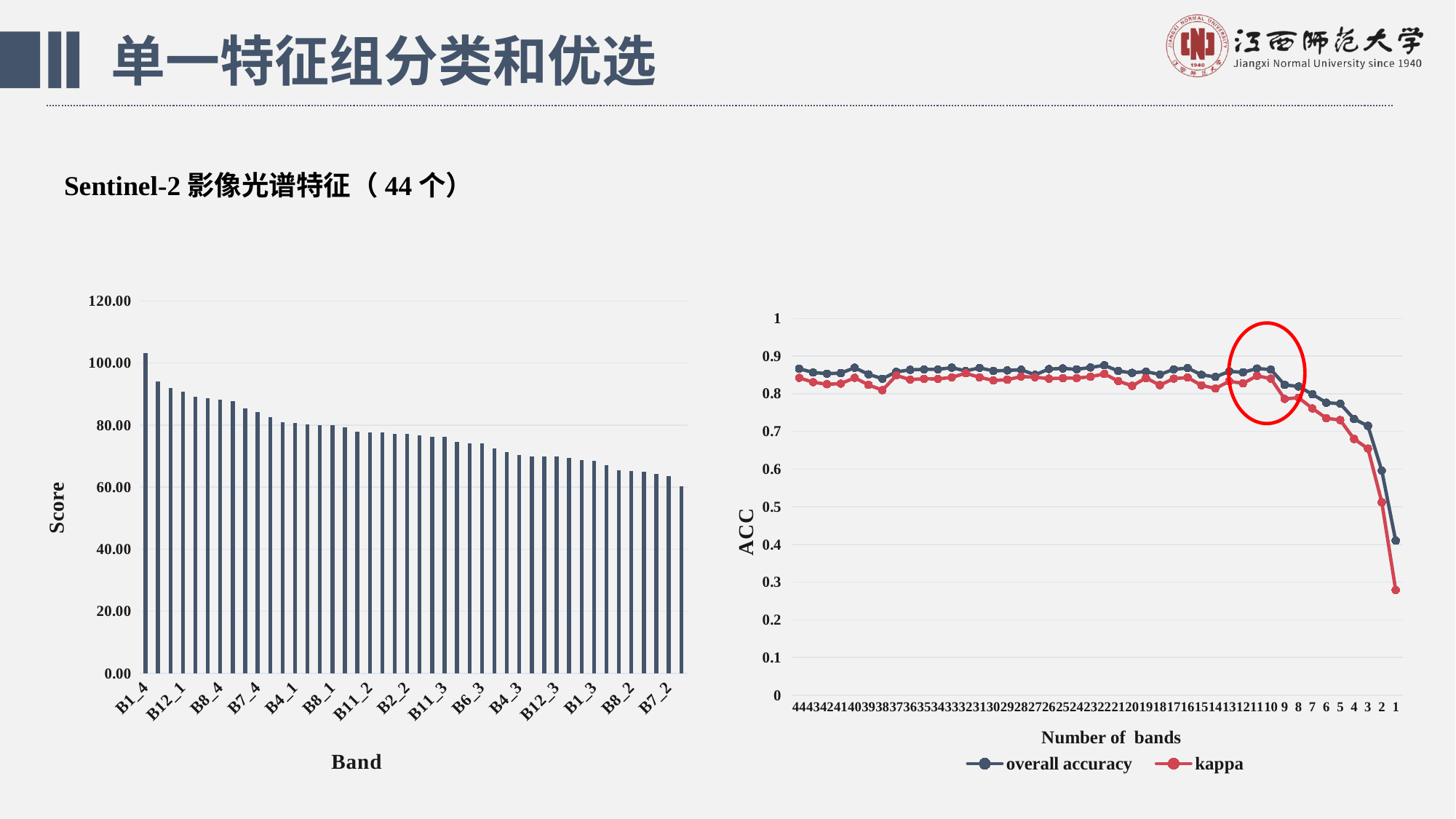

单一特征组分类和优选
Sentinel-2影像光谱特征（44个）

### Chart

| Category | Column2 |
|---|---|
| B1_4 | 103.31186707302047 |
| B12_2 | 94.11486849309324 |
| B2_4 | 91.86401646417944 |
| B12_1 | 90.87023528728598 |
| B4_4 | 89.12557335124698 |
| B11_4 | 88.58793605208896 |
| B8_4 | 88.27995115604104 |
| B12_4 | 87.71542275732857 |
| B7_1 | 85.2863607748818 |
| B7_4 | 84.13285342382787 |
| B9_1 | 82.5613881801792 |
| B1_2 | 81.02285192813457 |
| B4_1 | 80.78618431313967 |
| B2_3 | 80.209256546254 |
| B5_2 | 79.97891357708913 |
| B8_1 | 79.93080750539767 |
| B11_1 | 79.25871786966484 |
| B4_2 | 77.80072589053424 |
| B11_2 | 77.62515901259688 |
| B5_4 | 77.58840669701812 |
| B2_1 | 77.27159318387179 |
| B2_2 | 77.07233074147831 |
| B1_1 | 76.6186060009777 |
| B9_2 | 76.30921426836358 |
| B11_3 | 76.2265822458266 |
| B9_4 | 74.66344310527171 |
| B5_1 | 74.21121422354393 |
| B6_3 | 74.13084595517097 |
| B3_4 | 72.49287578492148 |
| B6_4 | 71.22329271539719 |
| B4_3 | 70.28971871777804 |
| B6_1 | 69.96689749343054 |
| B3_2 | 69.91178737164472 |
| B12_3 | 69.86454535187846 |
| B8_3 | 69.32129720761336 |
| B3_1 | 68.84450386028963 |
| B1_3 | 68.58993255498778 |
| B7_3 | 67.1490703392258 |
| B5_3 | 65.52700819394963 |
| B8_2 | 65.11896874025268 |
| B3_3 | 65.00942071046181 |
| B6_2 | 64.26259111472373 |
| B7_2 | 63.62608151532746 |
| B9_3 | 60.25268658958172 |

### Chart

| Category | overall accuracy | kappa |
|---|---|---|
| 44 | 0.866597938144329 | 0.842259819998628 |
| 43 | 0.856543209876543 | 0.830748305819246 |
| 42 | 0.853385012919896 | 0.82528367311556 |
| 41 | 0.8548435544430529 | 0.826800743179373 |
| 40 | 0.869185580774365 | 0.8424675620607189 |
| 39 | 0.851559633027522 | 0.823438023450586 |
| 38 | 0.839973579920739 | 0.809541447332084 |
| 37 | 0.858145695364238 | 0.848484718451055 |
| 36 | 0.863482714468629 | 0.837659292372151 |
| 35 | 0.864816753926701 | 0.83986268076822 |
| 34 | 0.864768211920529 | 0.8392175681729039 |
| 33 | 0.8693129770992359 | 0.843602364050161 |
| 32 | 0.8606744487678339 | 0.854412235273893 |
| 31 | 0.868743455497382 | 0.8436158393800329 |
| 30 | 0.8606970509383369 | 0.835407780374188 |
| 29 | 0.861971465629053 | 0.837376049437928 |
| 28 | 0.863780332056194 | 0.845724011959635 |
| 27 | 0.850257037943696 | 0.843893037423503 |
| 26 | 0.865604113110539 | 0.840154746300489 |
| 25 | 0.867179487179487 | 0.841543395777315 |
| 24 | 0.864803921568627 | 0.841544126672394 |
| 23 | 0.869753566796368 | 0.845217829458958 |
| 22 | 0.875561357702349 | 0.852753776064918 |
| 21 | 0.860503144654088 | 0.833818430974814 |
| 20 | 0.85551867219917 | 0.821130494923055 |
| 19 | 0.858947368421052 | 0.841797227846129 |
| 18 | 0.85109375 | 0.823093553240095 |
| 17 | 0.864823848238482 | 0.840137833240062 |
| 16 | 0.868283378746594 | 0.8430338364771279 |
| 15 | 0.850466321243523 | 0.822480804898602 |
| 14 | 0.844651773981603 | 0.813927636917587 |
| 13 | 0.859332477535301 | 0.833084923679437 |
| 12 | 0.85682119205298 | 0.827672622508395 |
| 11 | 0.867118193891102 | 0.847727081627244 |
| 10 | 0.864223918575063 | 0.840204125508652 |
| 9 | 0.823631778058 | 0.78629524758222 |
| 8 | 0.819285714285714 | 0.789513546540338 |
| 7 | 0.798639798488665 | 0.7610745605637039 |
| 6 | 0.77625 | 0.7351422015420029 |
| 5 | 0.7737499999999999 | 0.730089929760124 |
| 4 | 0.7328957528957529 | 0.6798690306862509 |
| 3 | 0.7149081364829389 | 0.654650816733741 |
| 2 | 0.5960220994475129 | 0.512001767154184 |
| 1 | 0.40984693877551 | 0.278983425149125 |